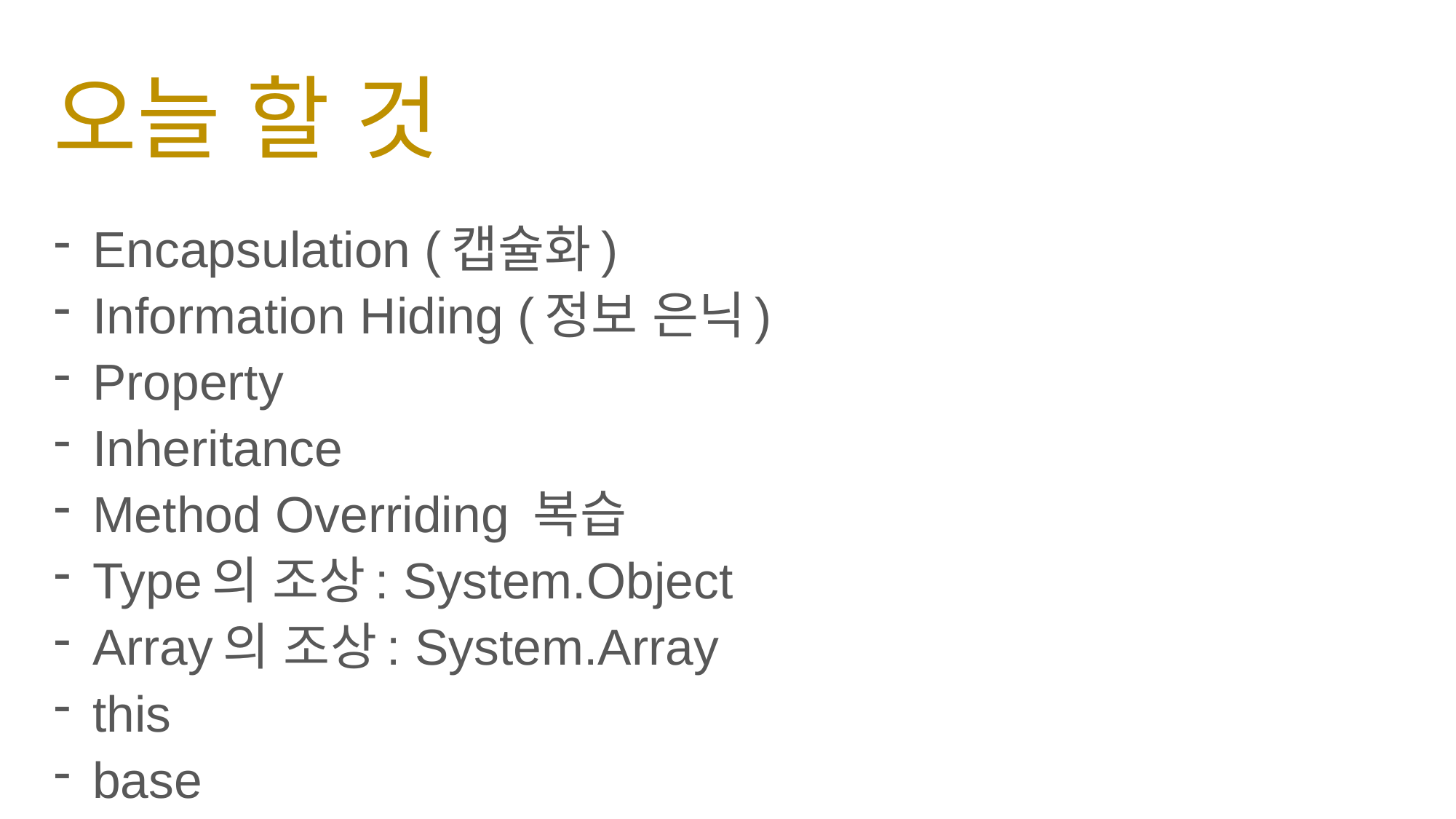

# 오늘 할 것
 Encapsulation (캡슐화)
 Information Hiding (정보 은닉)
 Property
 Inheritance
 Method Overriding 복습
 Type의 조상: System.Object
 Array의 조상: System.Array
 this
 base